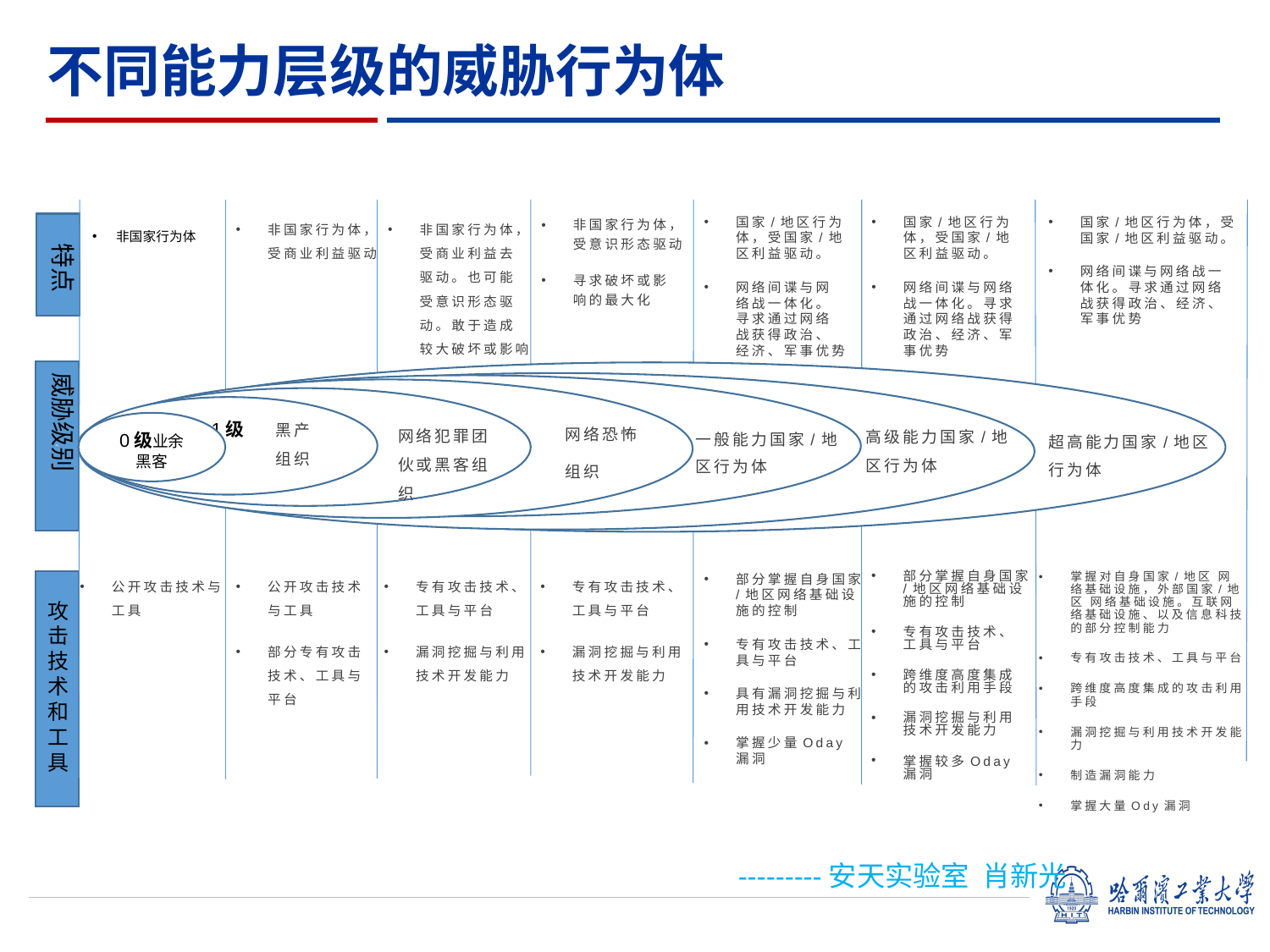

不同能力层级的威胁行为体

非国家行为体
非国家行为体，受商业利益驱动
非国家行为体，受商业利益去驱动。也可能受意识形态驱动。敢于造成较大破坏或影响
非国家行为体，受意识形态驱动
寻求破坏或影响的最大化
国家/地区行为体，受国家/地区利益驱动。
网络间谍与网络战一体化。寻求通过网络战获得政治、经济、军事优势
国家/地区行为体，受国家/地区利益驱动。
网络间谍与网络战一体化。寻求通过网络战获得政治、经济、军事优势
国家/地区行为体，受国家/地区利益驱动。
网络间谍与网络战一体化。寻求通过网络战获得政治、经济、军事优势

特点
威胁级别
威胁
                                                                             6级
                                                                       5级
                                             4级
                            3级

            2级

1级体
黑产组织
0级业余黑客
网络犯罪团伙或黑客组织
高级能力国家/地区行为体
一般能力国家/地区行为体
超高能力国家/地区行为体
网络恐怖
组织
公开攻击技术与工具
部分专有攻击技术、工具与平台
专有攻击技术、工具与平台
漏洞挖掘与利用技术开发能力
部分掌握自身国家/地区网络基础设施的控制
专有攻击技术、工具与平台
具有漏洞挖掘与利用技术开发能力
掌握少量Oday漏洞

公开攻击技术与工具
专有攻击技术、工具与平台
漏洞挖掘与利用技术开发能力
部分掌握自身国家/地区网络基础设施的控制
专有攻击技术、工具与平台
跨维度高度集成的攻击利用手段
漏洞挖掘与利用技术开发能力
掌握较多Oday漏洞

掌握对自身国家/地区 网络基础设施，外部国家/地区 网络基础设施。互联网络基础设施、以及信息科技 的部分控制能力
专有攻击技术、工具与平台
跨维度高度集成的攻击利用手段
漏洞挖掘与利用技术开发能力
制造漏洞能力
掌握大量Ody漏洞
攻击技术和工具
---------安天实验室  肖新光